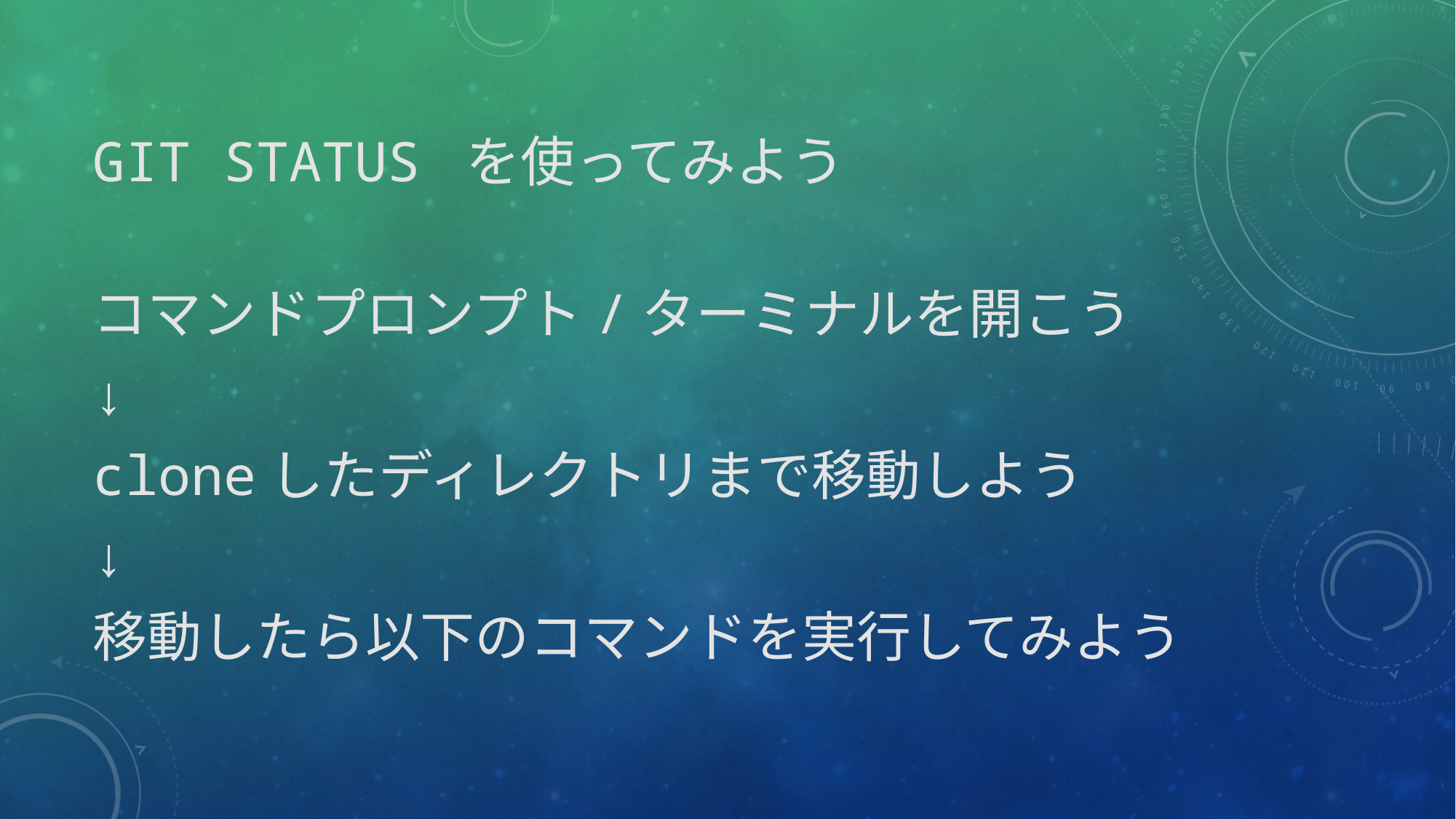

# git status を使ってみよう
コマンドプロンプト/ターミナルを開こう
↓
cloneしたディレクトリまで移動しよう
↓
移動したら以下のコマンドを実行してみよう